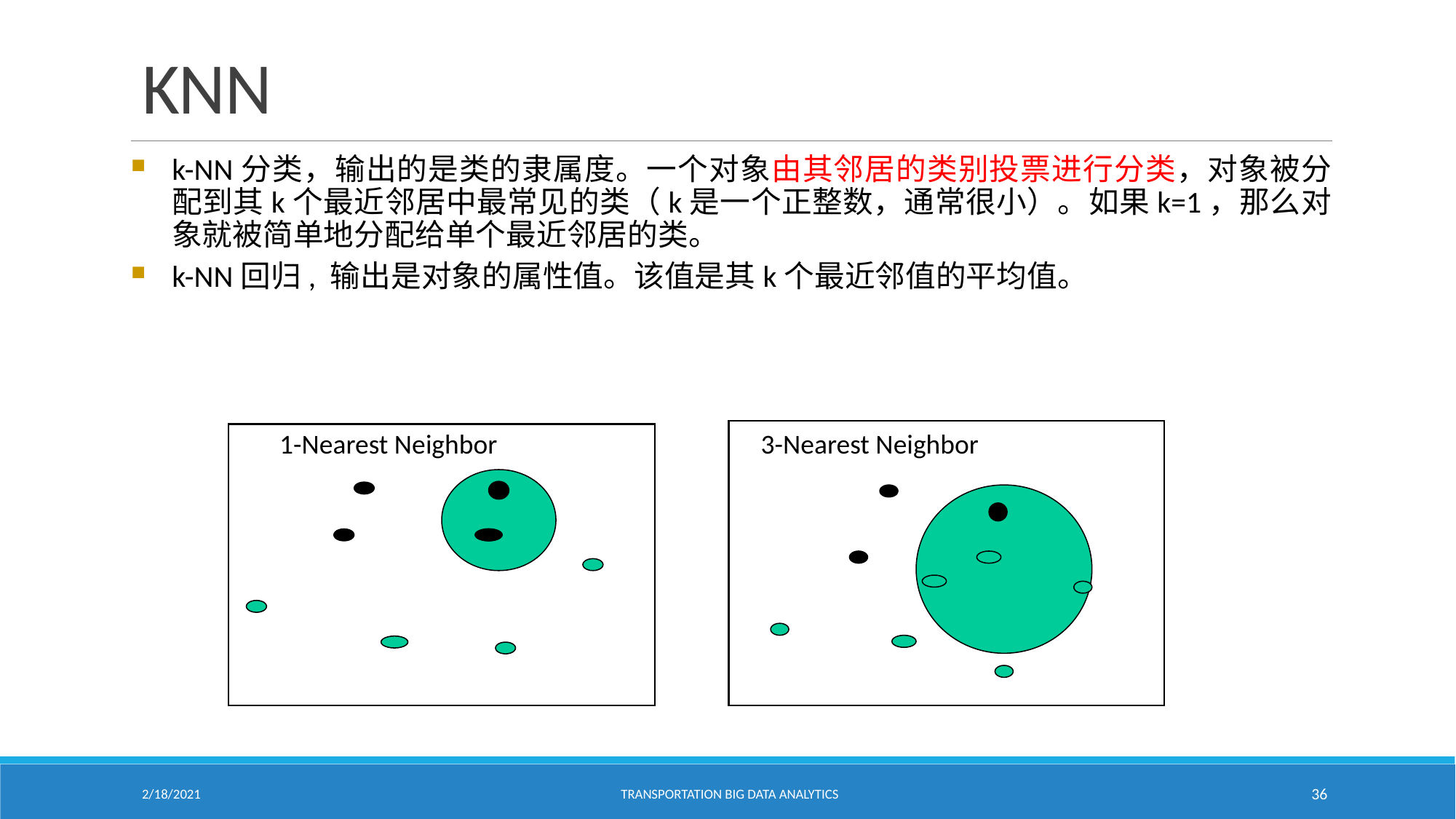

# KNN
k-NN分类，输出的是类的隶属度。一个对象由其邻居的类别投票进行分类，对象被分配到其k个最近邻居中最常见的类（k是一个正整数，通常很小）。如果k=1，那么对象就被简单地分配给单个最近邻居的类。
k-NN回归, 输出是对象的属性值。该值是其k个最近邻值的平均值。
1-Nearest Neighbor

3-Nearest Neighbor

2/18/2021
Transportation Big Data Analytics
36